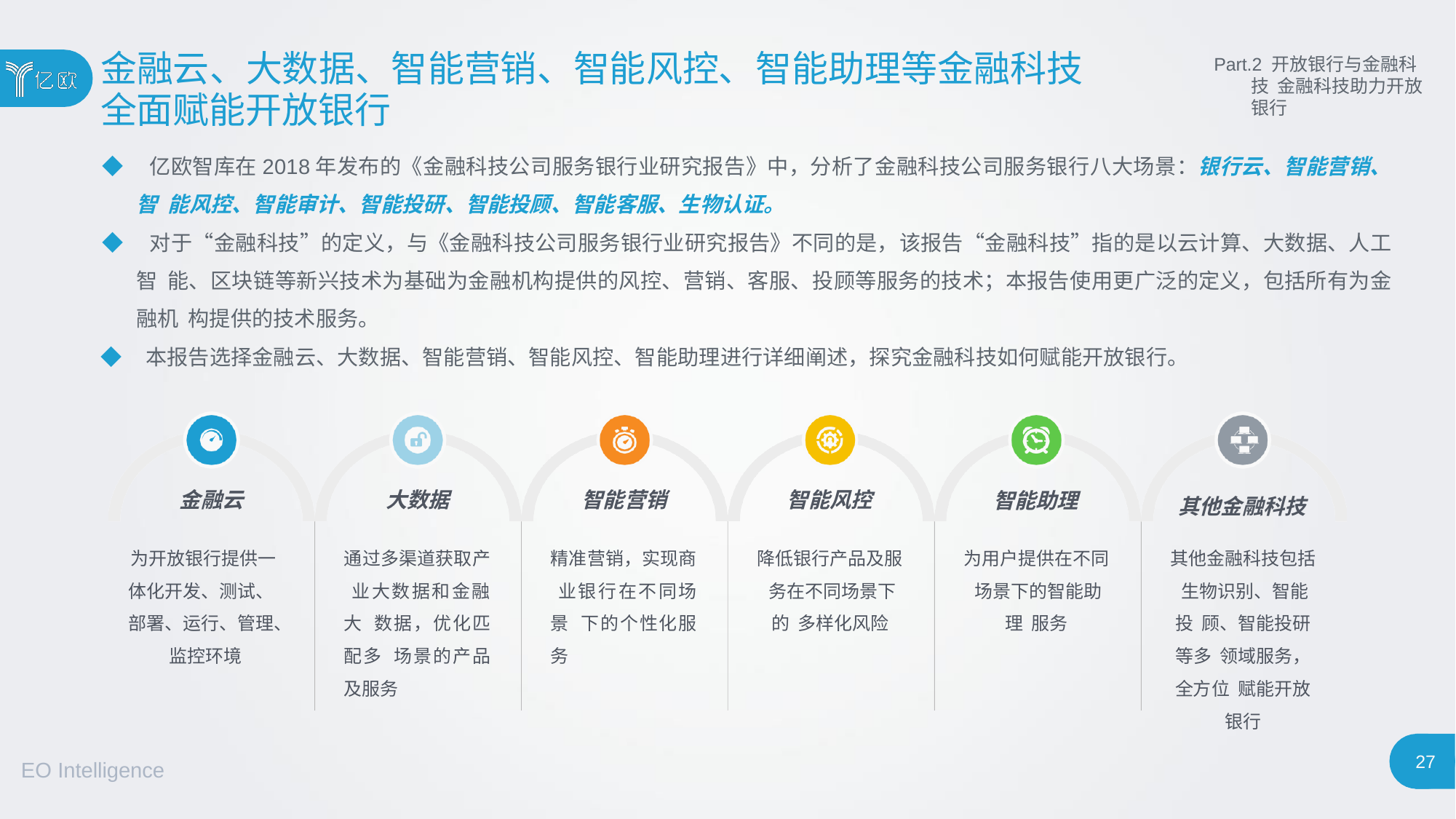

# 金融云、大数据、智能营销、智能风控、智能助理等金融科技
全面赋能开放银行
Part.2 开放银行与金融科技  金融科技助力开放银行

◆ 亿欧智库在2018年发布的《金融科技公司服务银行业研究报告》中，分析了金融科技公司服务银行八大场景：银行云、智能营销、智  能风控、智能审计、智能投研、智能投顾、智能客服、生物认证。
◆ 对于“金融科技”的定义，与《金融科技公司服务银行业研究报告》不同的是，该报告“金融科技”指的是以云计算、大数据、人工智  能、区块链等新兴技术为基础为金融机构提供的风控、营销、客服、投顾等服务的技术；本报告使用更广泛的定义，包括所有为金融机  构提供的技术服务。
◆ 本报告选择金融云、大数据、智能营销、智能风控、智能助理进行详细阐述，探究金融科技如何赋能开放银行。

金融云
大数据
智能营销
智能风控
智能助理
其他金融科技
为开放银行提供一  体化开发、测试、  部署、运行、管理、
监控环境
通过多渠道获取产  业大数据和金融大  数据，优化匹配多  场景的产品及服务
精准营销，实现商  业银行在不同场景  下的个性化服务
降低银行产品及服  务在不同场景下的  多样化风险
为用户提供在不同  场景下的智能助理  服务
其他金融科技包括  生物识别、智能投  顾、智能投研等多  领域服务，全方位  赋能开放银行
27
EO Intelligence